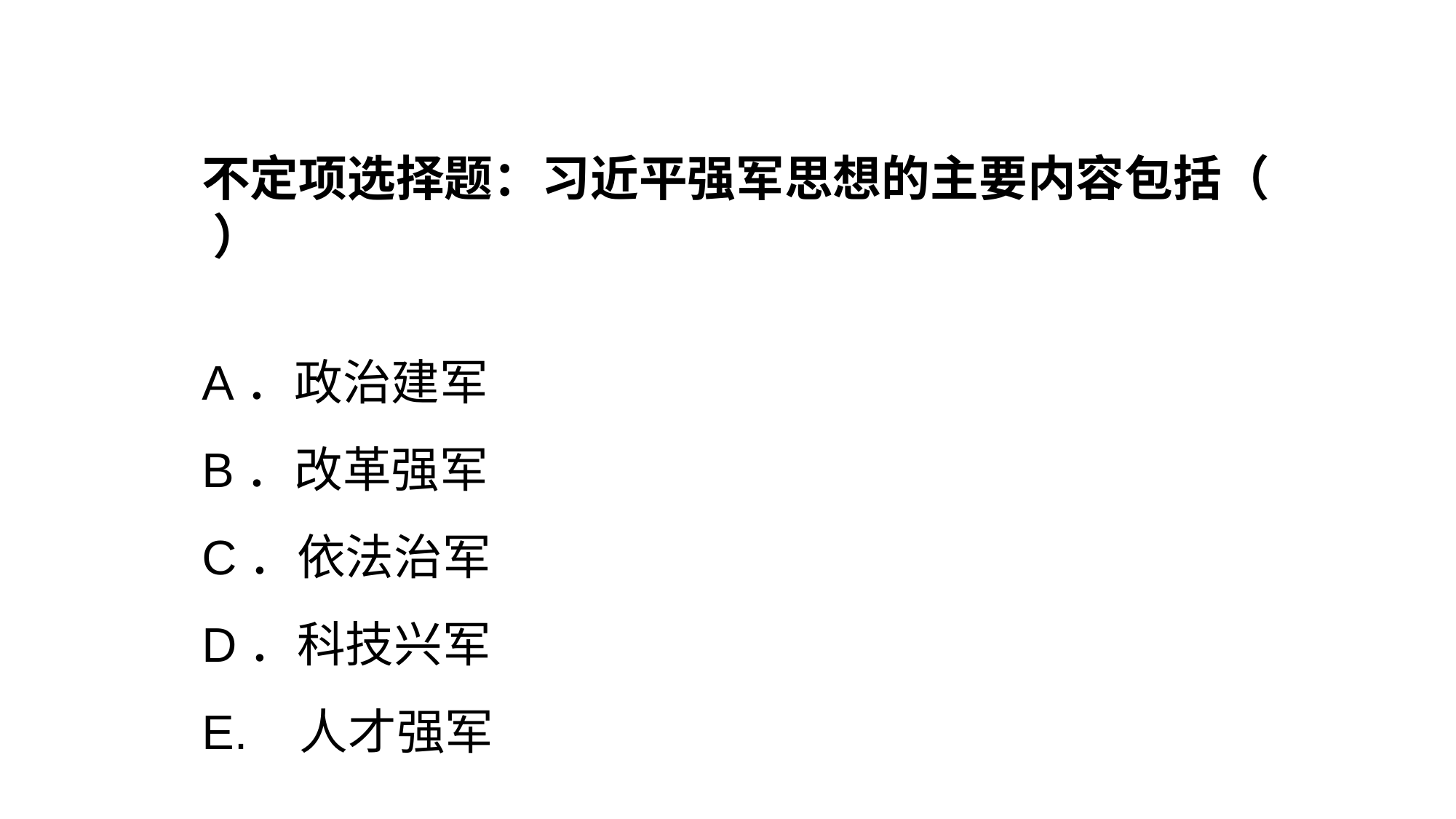

不定项选择题：习近平强军思想的主要内容包括（  ）

A．政治建军
B．改革强军
C．依法治军
D．科技兴军
E.   人才强军